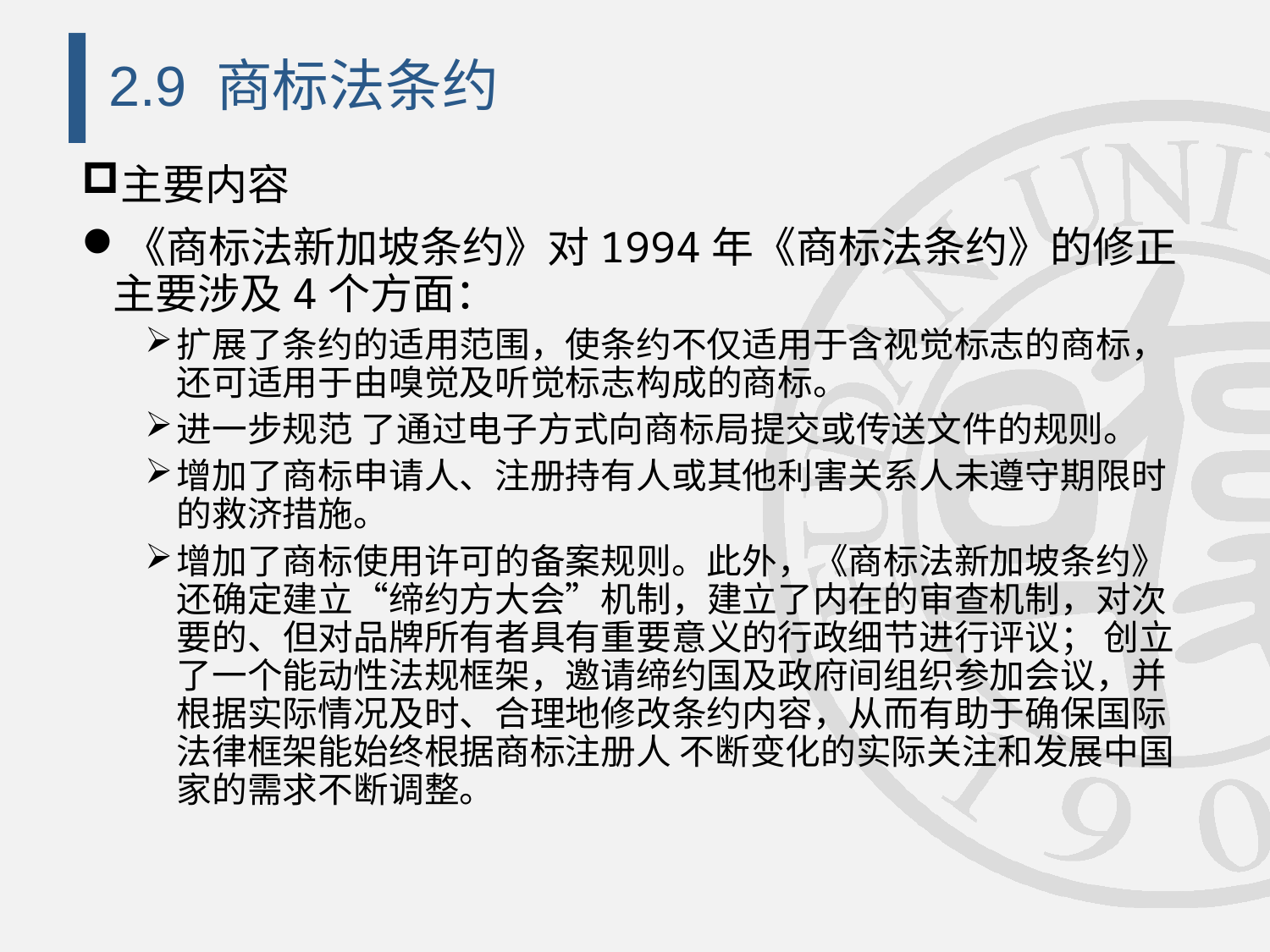

# 2.9 商标法条约
主要内容
《商标法新加坡条约》对1994年《商标法条约》的修正主要涉及4个方面：
扩展了条约的适用范围，使条约不仅适用于含视觉标志的商标，还可适用于由嗅觉及听觉标志构成的商标。
进一步规范 了通过电子方式向商标局提交或传送文件的规则。
增加了商标申请人、注册持有人或其他利害关系人未遵守期限时的救济措施。
增加了商标使用许可的备案规则。此外，《商标法新加坡条约》还确定建立“缔约方大会”机制，建立了内在的审查机制，对次要的、但对品牌所有者具有重要意义的行政细节进行评议； 创立了一个能动性法规框架，邀请缔约国及政府间组织参加会议，并根据实际情况及时、合理地修改条约内容，从而有助于确保国际法律框架能始终根据商标注册人 不断变化的实际关注和发展中国家的需求不断调整。